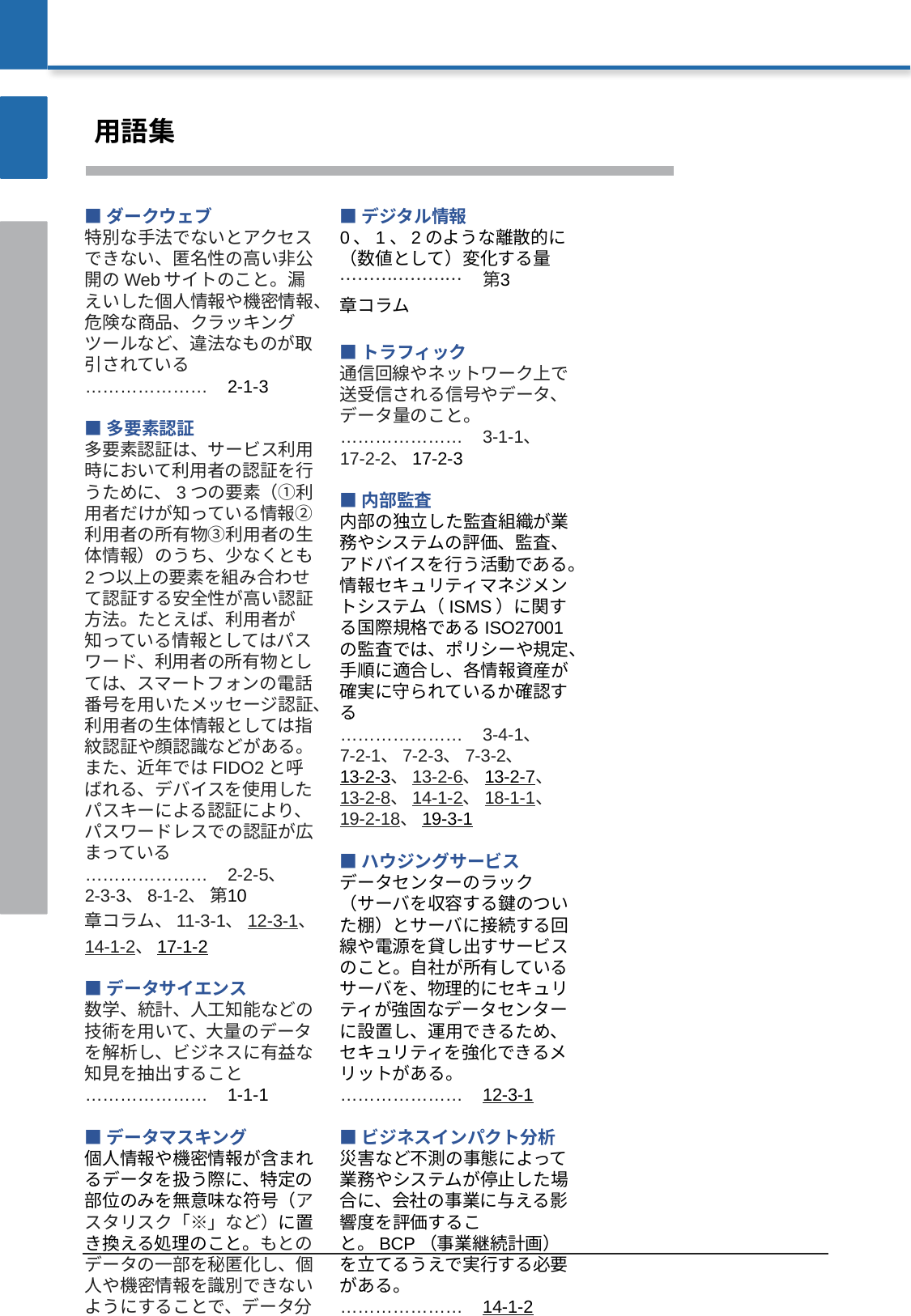

用語集
■ダークウェブ
特別な手法でないとアクセスできない、匿名性の高い非公開のWebサイトのこと。漏えいした個人情報や機密情報、危険な商品、クラッキングツールなど、違法なものが取引されている
…………………    2-1-3

■多要素認証
多要素認証は、サービス利用時において利用者の認証を行うために、3つの要素（①利用者だけが知っている情報②利用者の所有物③利用者の生体情報）のうち、少なくとも2つ以上の要素を組み合わせて認証する安全性が高い認証方法。たとえば、利用者が知っている情報としてはパスワード、利用者の所有物としては、スマートフォンの電話番号を用いたメッセージ認証、利用者の生体情報としては指紋認証や顔認識などがある。また、近年ではFIDO2と呼ばれる、デバイスを使用したパスキーによる認証により、パスワードレスでの認証が広まっている
…………………    2-2-5、2-3-3、8-1-2、 第10章コラム、11-3-1、12-3-1、14-1-2、17-1-2

■データサイエンス
数学、統計、人工知能などの技術を用いて、大量のデータを解析し、ビジネスに有益な知見を抽出すること
…………………    1-1-1

■データマスキング
個人情報や機密情報が含まれるデータを扱う際に、特定の部位のみを無意味な符号（アスタリスク「※」など）に置き換える処理のこと。もとのデータの一部を秘匿化し、個人や機密情報を識別できないようにすることで、データ分析やテストデータなどに利用可能とする。
…………………    7-2-2、17-1-1、17-1-2、19-2-17

■デジタル化
紙などで管理されてきた情報（非デジタル情報）をデジタル化するデジタイゼーション（digitization）と、デジタル技術を用いてビジネス・プロセスを自動化・合理化するデジタライゼーション（digitalization）がある。音楽ビジネスでいえば、アナログ記録のレコードをCD（コンパクトディスク）にするのがデジタイゼーション、音楽をダウンロード販売するのがデジタライゼーションである
…………………    1-1-1、2-1-1、2-1-2、4-1-2、4-2-3、5-1-1、5-2-1、6-1-1、6-1-3、第6章コラム、7-4-1、19-2-1、19-2-4、19-2-5

■デジタル情報
0、1、2のような離散的に（数値として）変化する量
…………………    第3章コラム

■トラフィック
通信回線やネットワーク上で送受信される信号やデータ、データ量のこと。
…………………    3-1-1、17-2-2、17-2-3

■内部監査
内部の独立した監査組織が業務やシステムの評価、監査、アドバイスを行う活動である。情報セキュリティマネジメントシステム（ISMS）に関する国際規格であるISO27001の監査では、ポリシーや規定、手順に適合し、各情報資産が確実に守られているか確認する
…………………    3-4-1、7-2-1、7-2-3、7-3-2、13-2-3、13-2-6、13-2-7、13-2-8、14-1-2、18-1-1、19-2-18、19-3-1

■ハウジングサービス
データセンターのラック（サーバを収容する鍵のついた棚）とサーバに接続する回線や電源を貸し出すサービスのこと。自社が所有しているサーバを、物理的にセキュリティが強固なデータセンターに設置し、運用できるため、セキュリティを強化できるメリットがある。
…………………    12-3-1

■ビジネスインパクト分析
災害など不測の事態によって業務やシステムが停止した場合に、会社の事業に与える影響度を評価すること。BCP（事業継続計画）を立てるうえで実行する必要がある。
…………………    14-1-2

■ビジネスメール詐欺
攻撃者がビジネス用のメールを装い、企業の担当者をだまして、不正送金や機密情報の流出などの原因となる攻撃。BEC（ベック）Business Email Compromiseとも略される
…………………    2-1-3